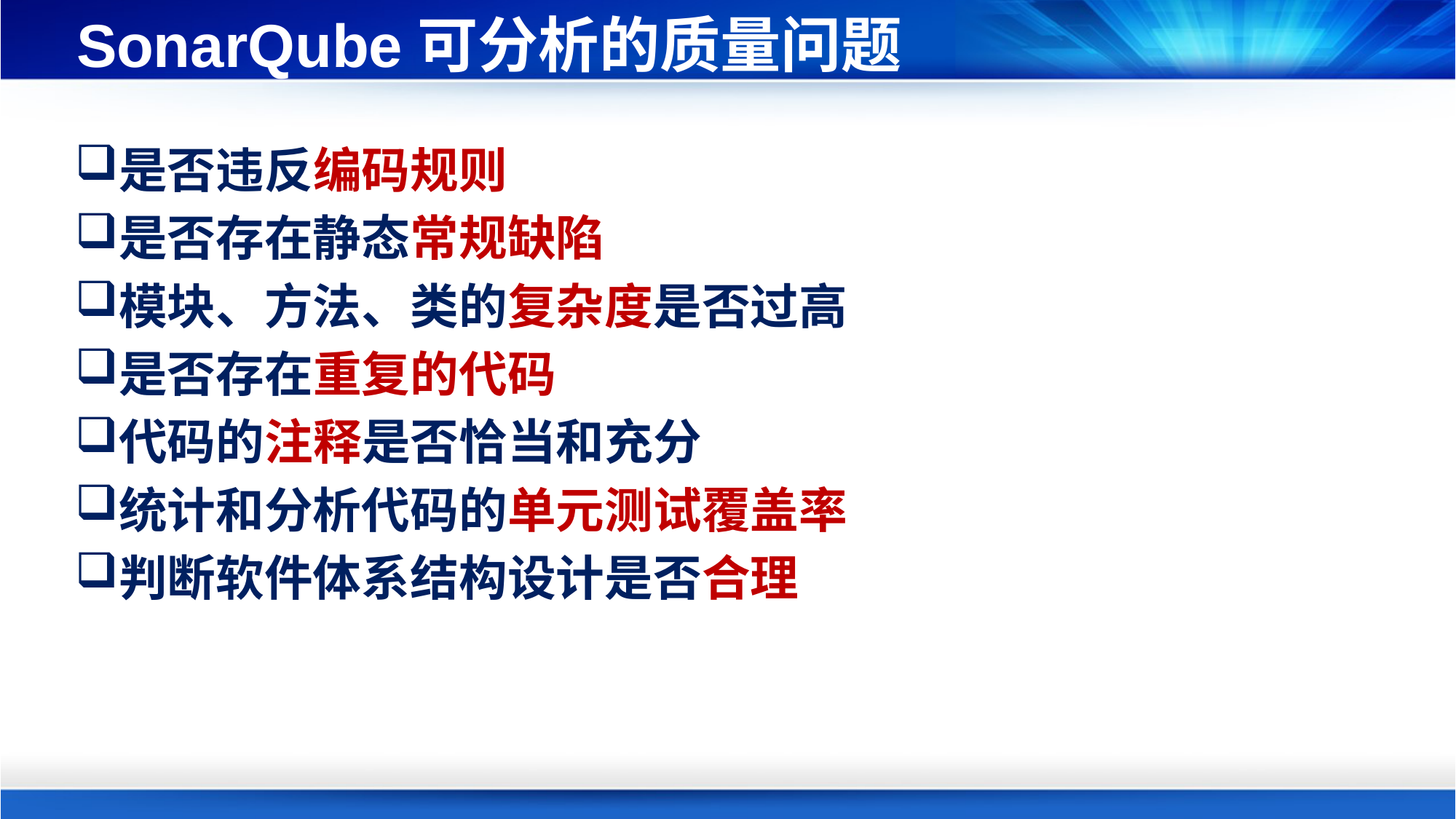

# SonarQube可分析的质量问题
是否违反编码规则
是否存在静态常规缺陷
模块、方法、类的复杂度是否过高
是否存在重复的代码
代码的注释是否恰当和充分
统计和分析代码的单元测试覆盖率
判断软件体系结构设计是否合理